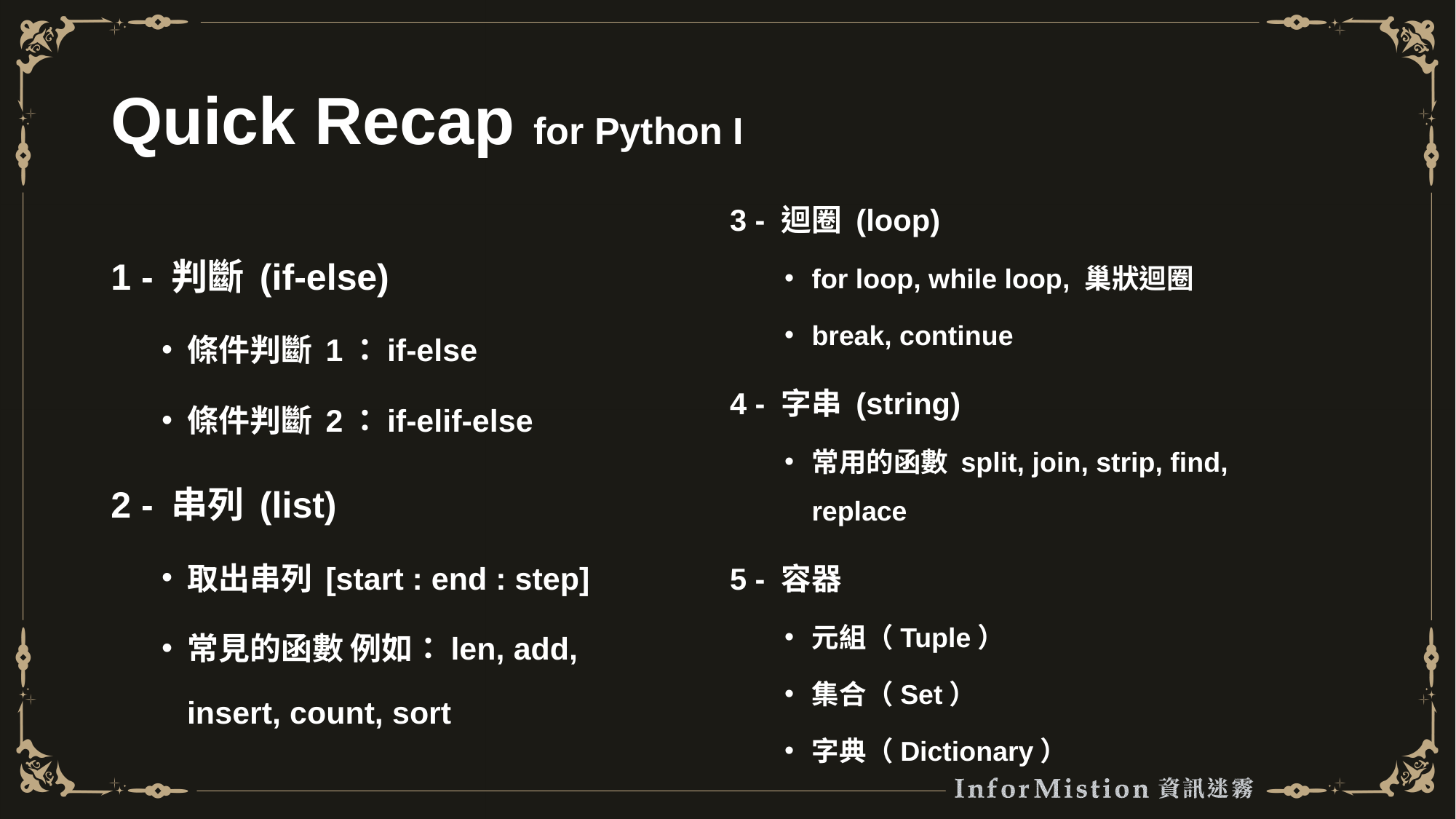

# Quick Recap for Python I
3 - 迴圈 (loop)
for loop, while loop, 巢狀迴圈
break, continue
4 - 字串 (string)
常用的函數 split, join, strip, find, replace
5 - 容器
元組（Tuple）
集合（Set）
字典（Dictionary）
1 - 判斷 (if-else)
條件判斷 1：if-else
條件判斷 2：if-elif-else
2 - 串列 (list)
取出串列 [start : end : step]
常見的函數 例如：len, add, insert, count, sort